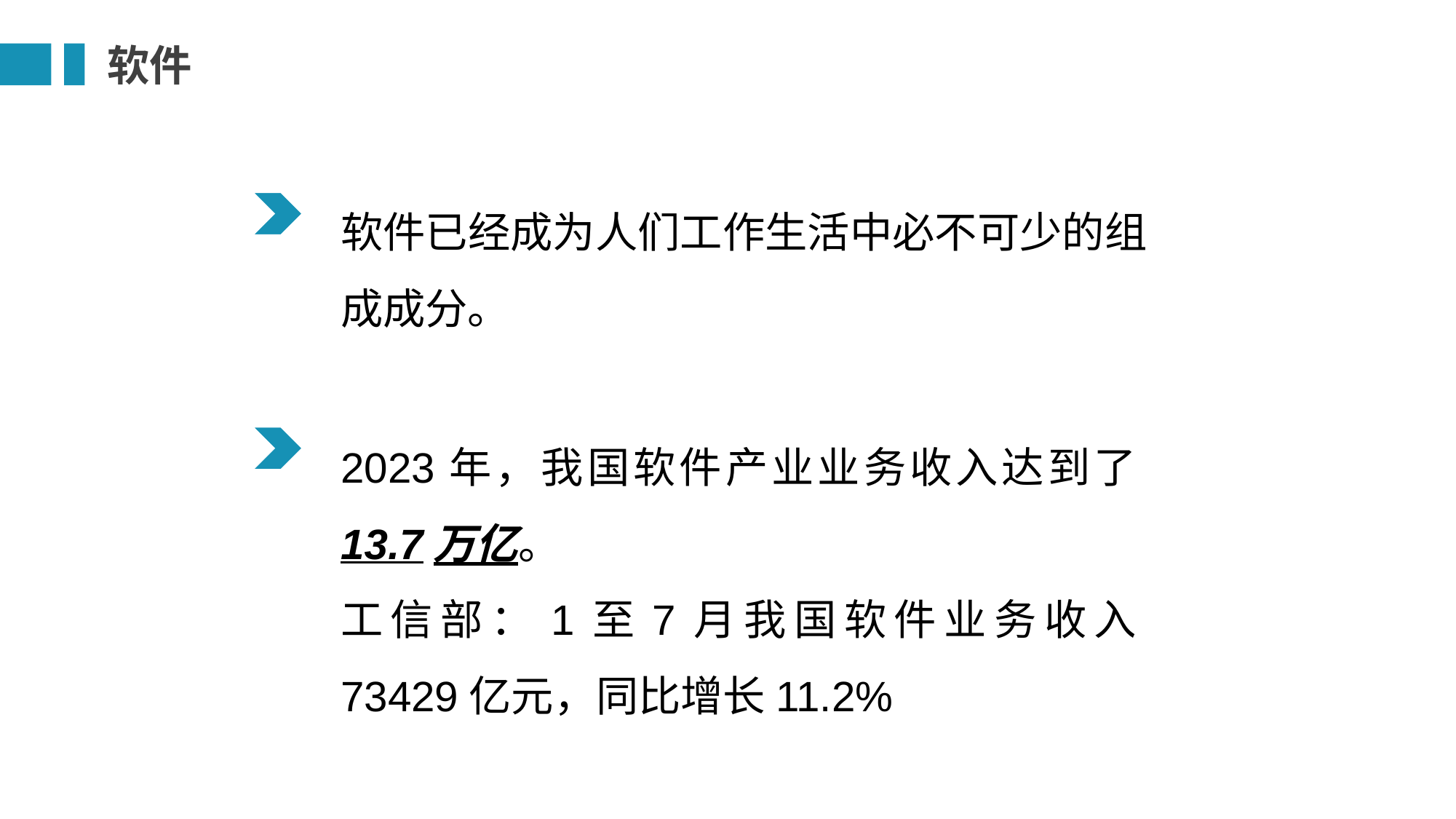

软件

软件已经成为人们工作生活中必不可少的组成成分。

2023年，我国软件产业业务收入达到了13.7万亿。
工信部：1至7月我国软件业务收入73429亿元，同比增长11.2%

16